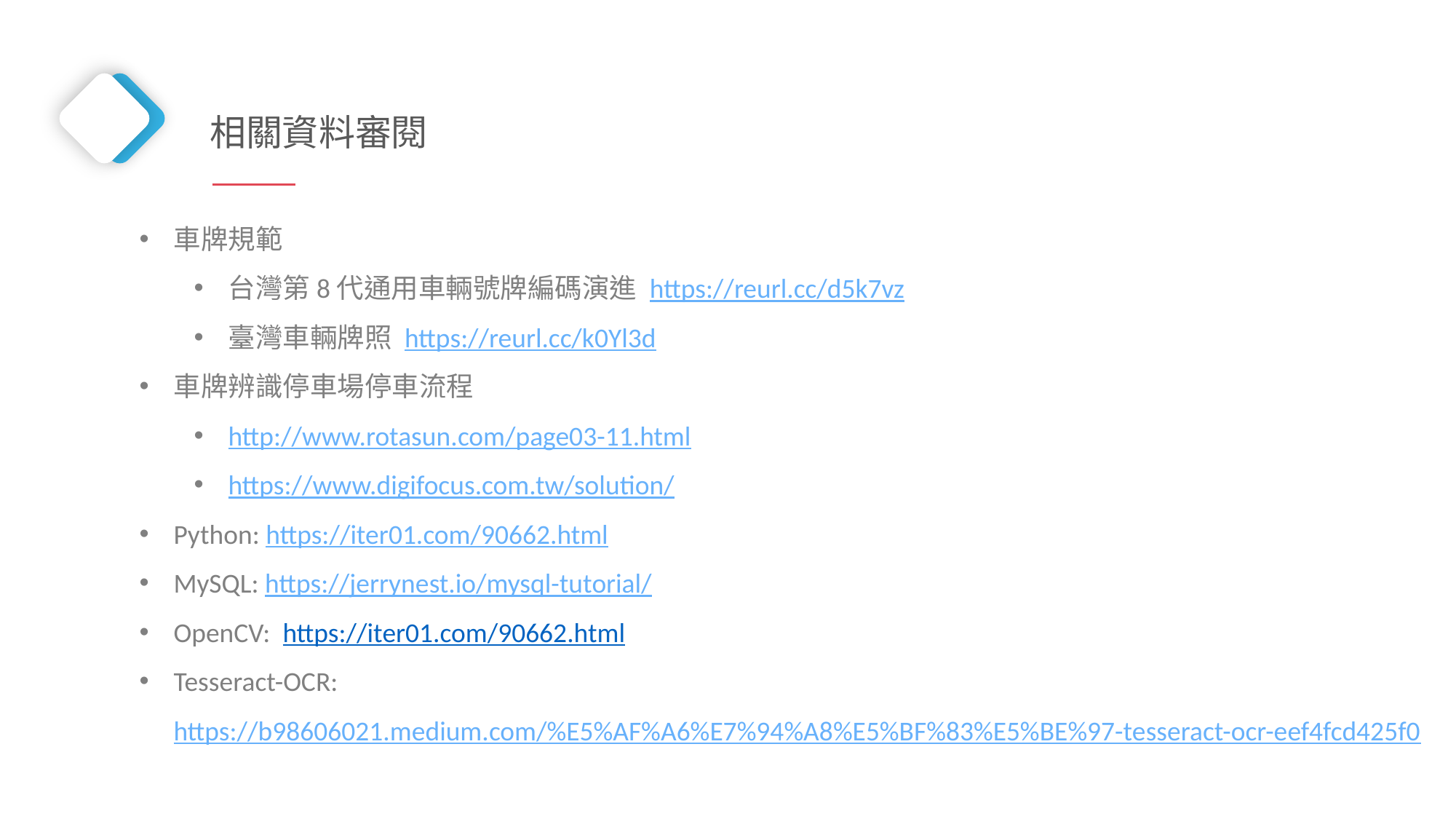

相關資料審閱

車牌規範
台灣第8代通用車輛號牌編碼演進 https://reurl.cc/d5k7vz
臺灣車輛牌照 https://reurl.cc/k0Yl3d
車牌辨識停車場停車流程
http://www.rotasun.com/page03-11.html
https://www.digifocus.com.tw/solution/
Python: https://iter01.com/90662.html
MySQL: https://jerrynest.io/mysql-tutorial/
OpenCV:  https://iter01.com/90662.html
Tesseract-OCR: https://b98606021.medium.com/%E5%AF%A6%E7%94%A8%E5%BF%83%E5%BE%97-tesseract-ocr-eef4fcd425f0